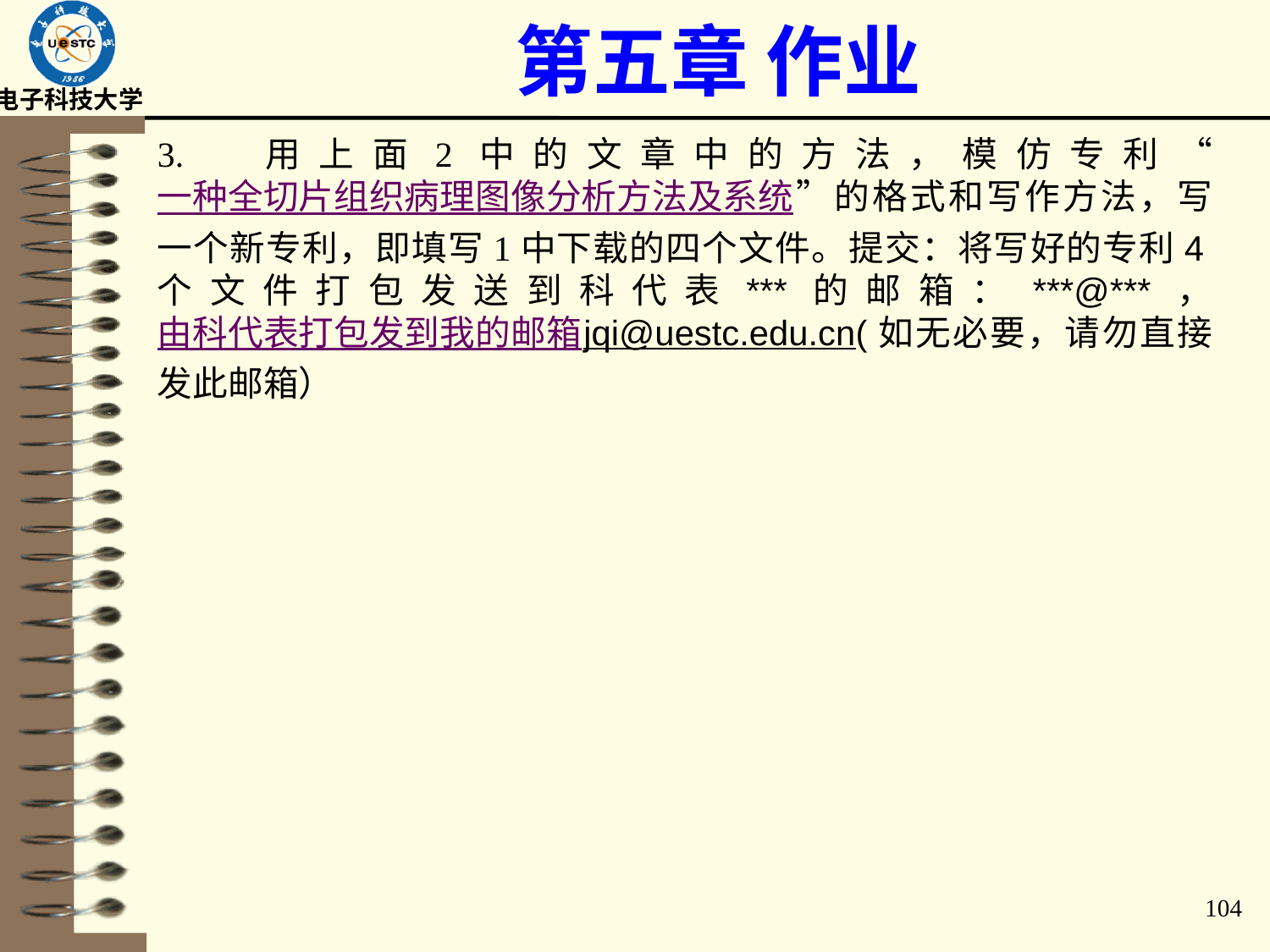

# 第五章 作业
3.  用上面2中的文章中的方法，模仿专利“一种全切片组织病理图像分析方法及系统”的格式和写作方法，写一个新专利，即填写1中下载的四个文件。提交：将写好的专利4个文件打包发送到科代表***的邮箱：***@***，由科代表打包发到我的邮箱jqi@uestc.edu.cn(如无必要，请勿直接发此邮箱）
104